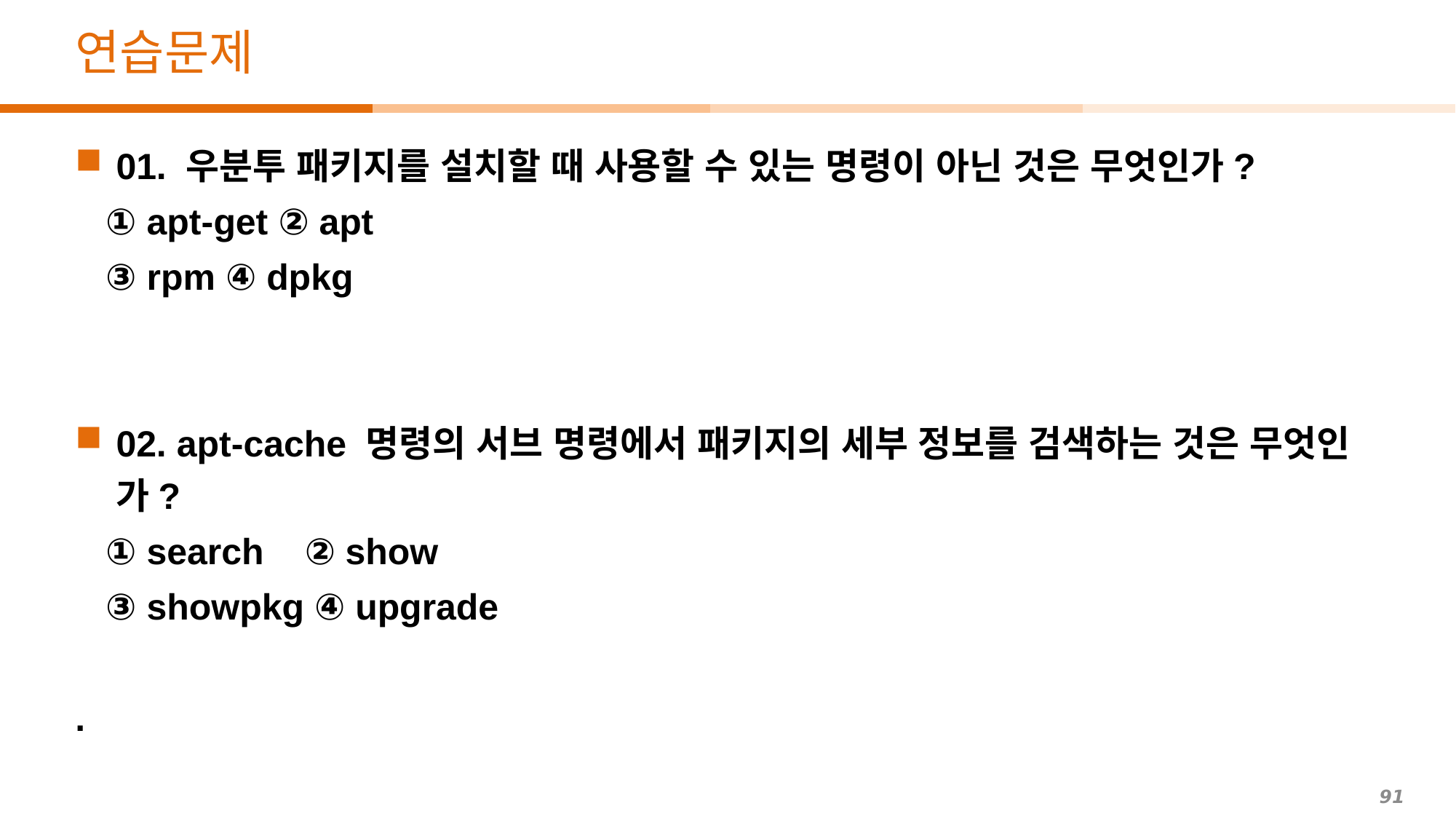

# 연습문제
01. 우분투 패키지를 설치할 때 사용할 수 있는 명령이 아닌 것은 무엇인가?
   ① apt-get ② apt
   ③ rpm ④ dpkg

02. apt-cache 명령의 서브 명령에서 패키지의 세부 정보를 검색하는 것은 무엇인가?
   ① search    ② show
   ③ showpkg ④ upgrade

.